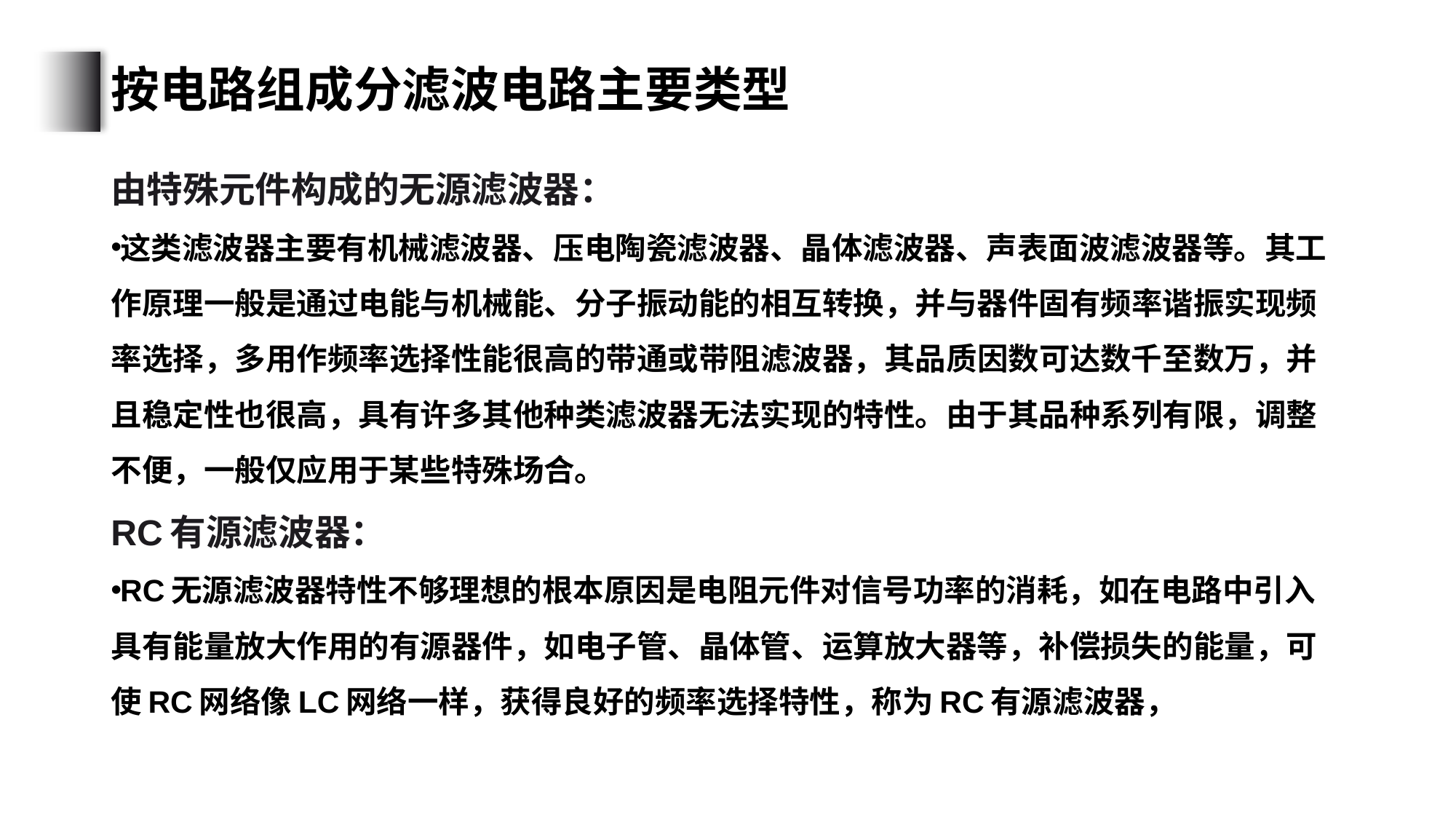

# 按电路组成分滤波电路主要类型
由特殊元件构成的无源滤波器：
这类滤波器主要有机械滤波器、压电陶瓷滤波器、晶体滤波器、声表面波滤波器等。其工作原理一般是通过电能与机械能、分子振动能的相互转换，并与器件固有频率谐振实现频率选择，多用作频率选择性能很高的带通或带阻滤波器，其品质因数可达数千至数万，并且稳定性也很高，具有许多其他种类滤波器无法实现的特性。由于其品种系列有限，调整不便，一般仅应用于某些特殊场合。
RC有源滤波器：
RC无源滤波器特性不够理想的根本原因是电阻元件对信号功率的消耗，如在电路中引入具有能量放大作用的有源器件，如电子管、晶体管、运算放大器等，补偿损失的能量，可使RC网络像LC网络一样，获得良好的频率选择特性，称为RC有源滤波器，